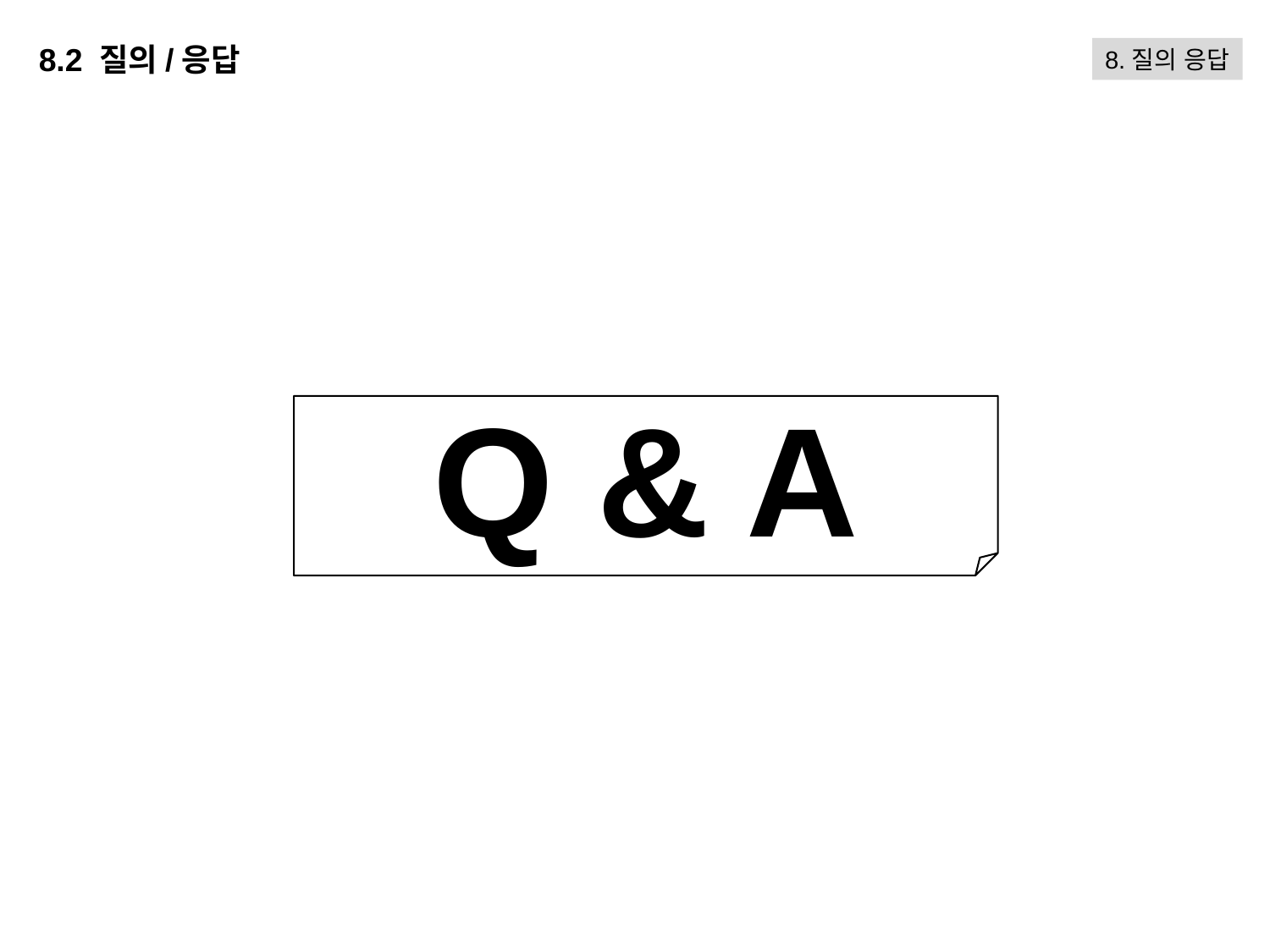

8.2 질의/응답
8.질의 응답
Q & A